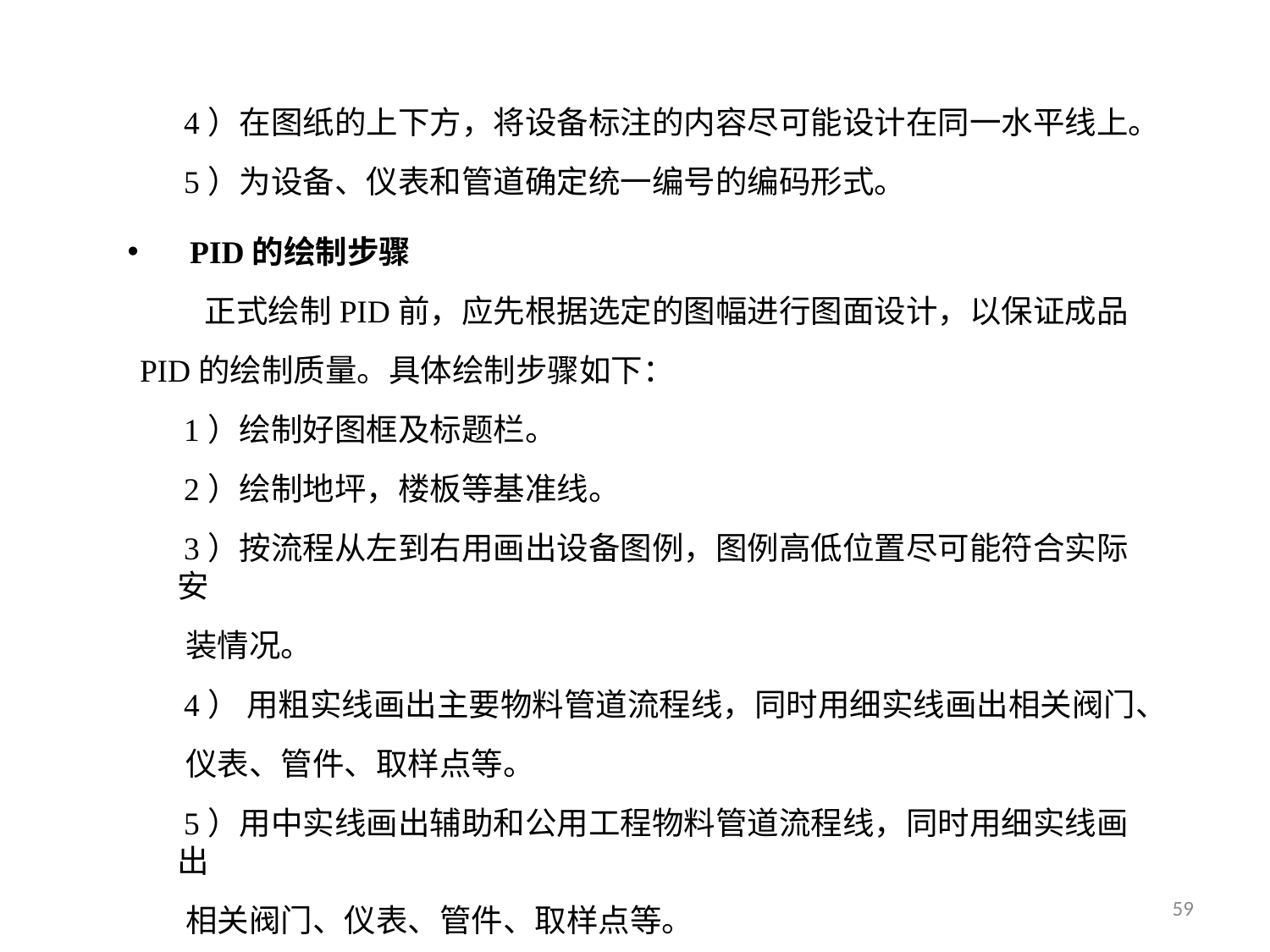

4）在图纸的上下方，将设备标注的内容尽可能设计在同一水平线上。
       5）为设备、仪表和管道确定统一编号的编码形式。
PID的绘制步骤
        正式绘制PID前，应先根据选定的图幅进行图面设计，以保证成品
PID的绘制质量。具体绘制步骤如下：
       1）绘制好图框及标题栏。
       2）绘制地坪，楼板等基准线。
       3）按流程从左到右用画出设备图例，图例高低位置尽可能符合实际安
       装情况。
       4） 用粗实线画出主要物料管道流程线，同时用细实线画出相关阀门、
       仪表、管件、取样点等。
       5）用中实线画出辅助和公用工程物料管道流程线，同时用细实线画出
       相关阀门、仪表、管件、取样点等。

59